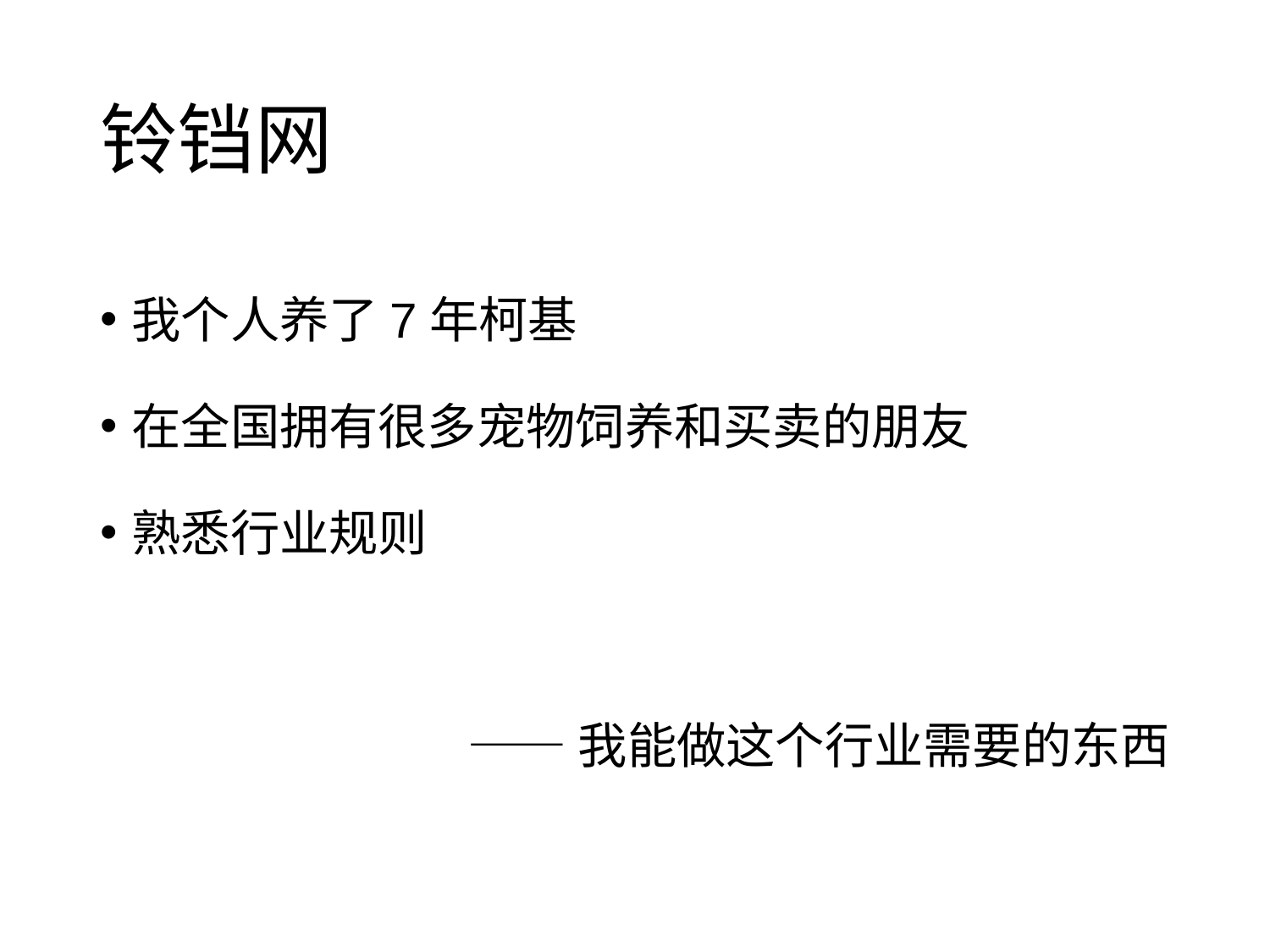

# 铃铛网
我个人养了7年柯基
在全国拥有很多宠物饲养和买卖的朋友
熟悉行业规则

——我能做这个行业需要的东西